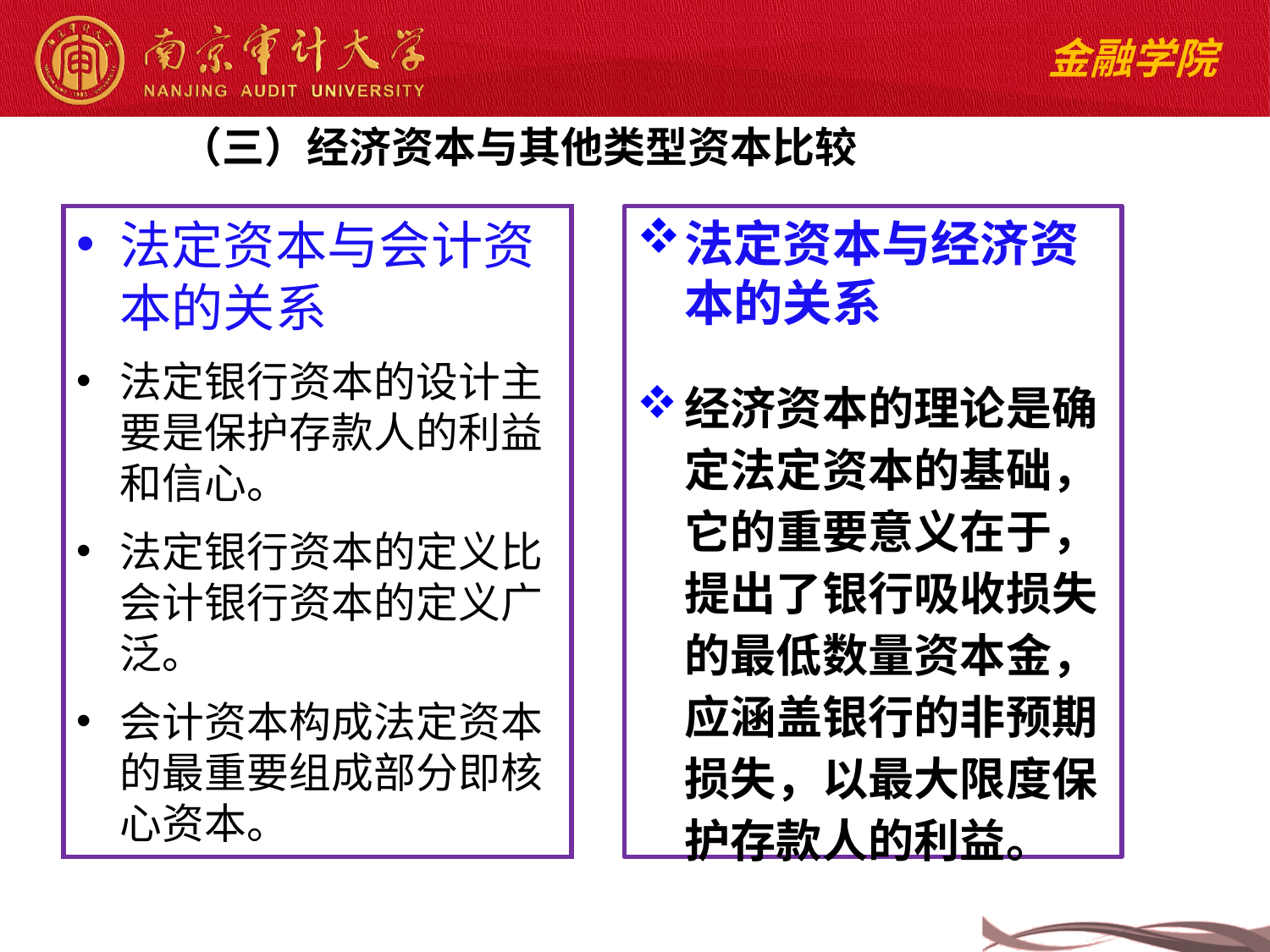

（三）经济资本与其他类型资本比较
法定资本与会计资本的关系
法定银行资本的设计主要是保护存款人的利益和信心。
法定银行资本的定义比会计银行资本的定义广泛。
会计资本构成法定资本的最重要组成部分即核心资本。
法定资本与经济资本的关系
经济资本的理论是确定法定资本的基础，它的重要意义在于，提出了银行吸收损失的最低数量资本金，应涵盖银行的非预期损失，以最大限度保护存款人的利益。